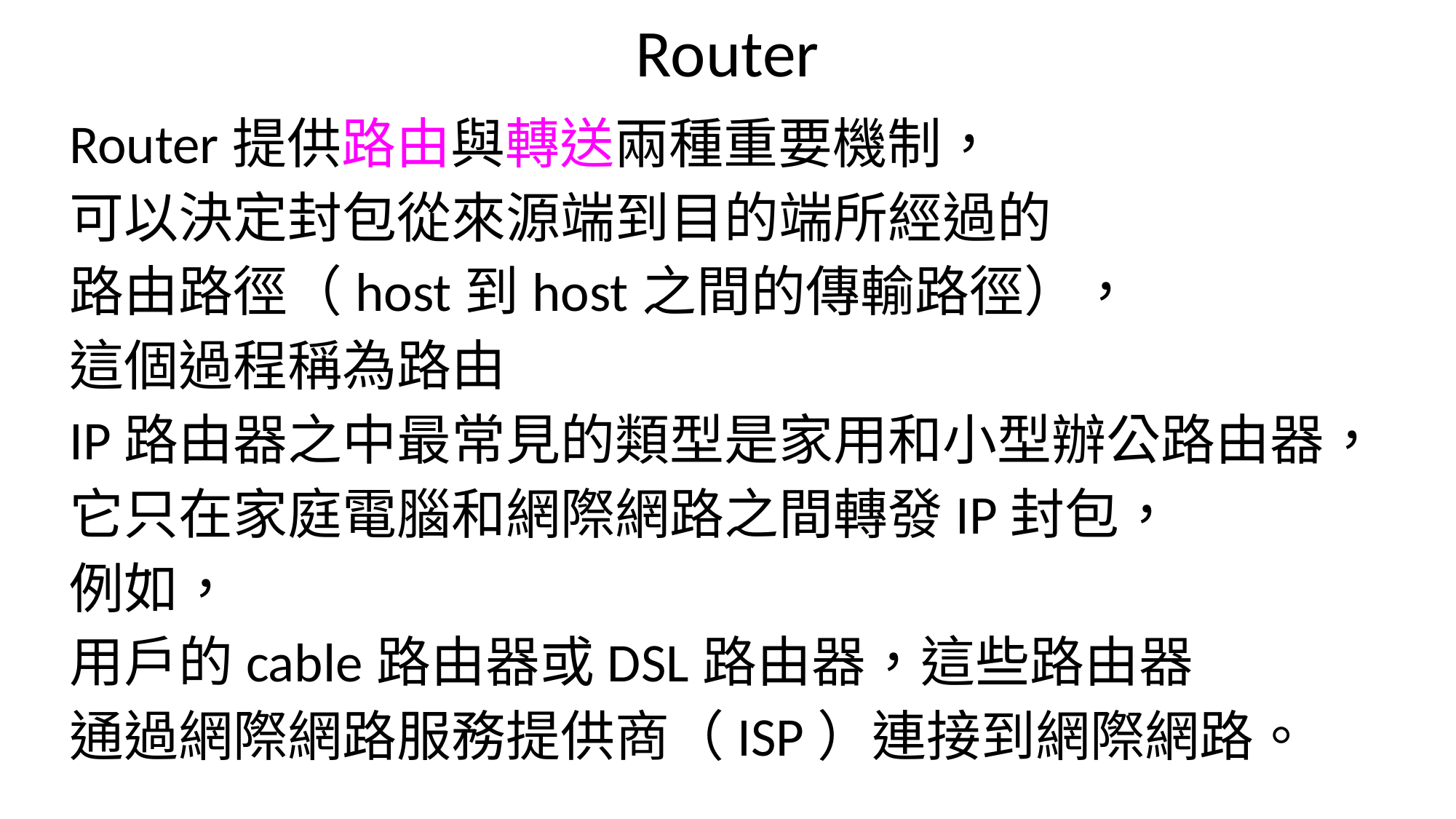

# Router
Router提供路由與轉送兩種重要機制，
可以決定封包從來源端到目的端所經過的
路由路徑（host到host之間的傳輸路徑），
這個過程稱為路由
IP路由器之中最常見的類型是家用和小型辦公路由器，
它只在家庭電腦和網際網路之間轉發IP封包，
例如，
用戶的cable路由器或DSL路由器，這些路由器
通過網際網路服務提供商（ISP）連接到網際網路。